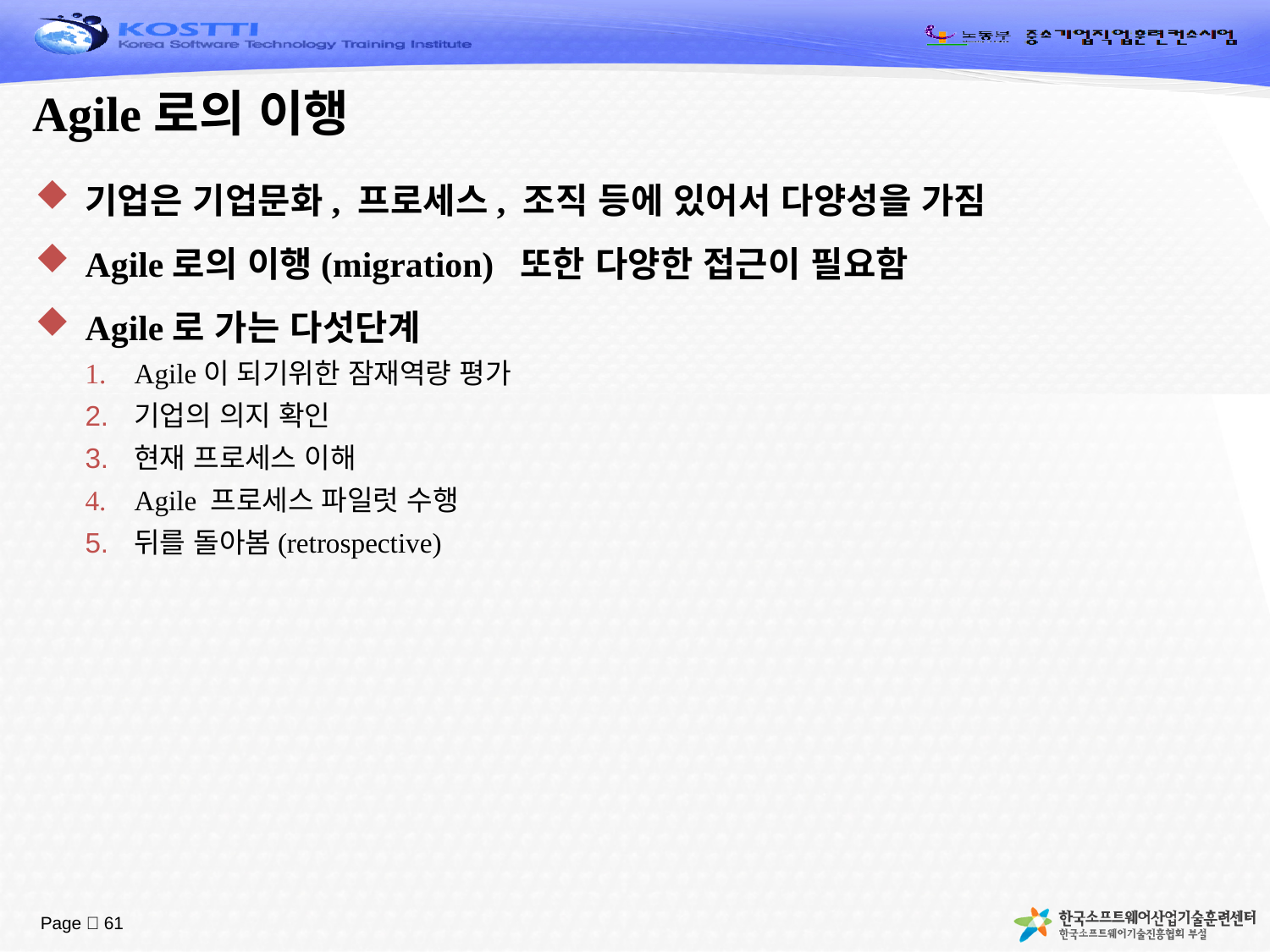

# Agile로의 이행
기업은 기업문화, 프로세스, 조직 등에 있어서 다양성을 가짐
Agile로의 이행(migration)  또한 다양한 접근이 필요함
Agile로 가는 다섯단계
Agile이 되기위한 잠재역량 평가
기업의 의지 확인
현재 프로세스 이해
Agile 프로세스 파일럿 수행
뒤를 돌아봄(retrospective)